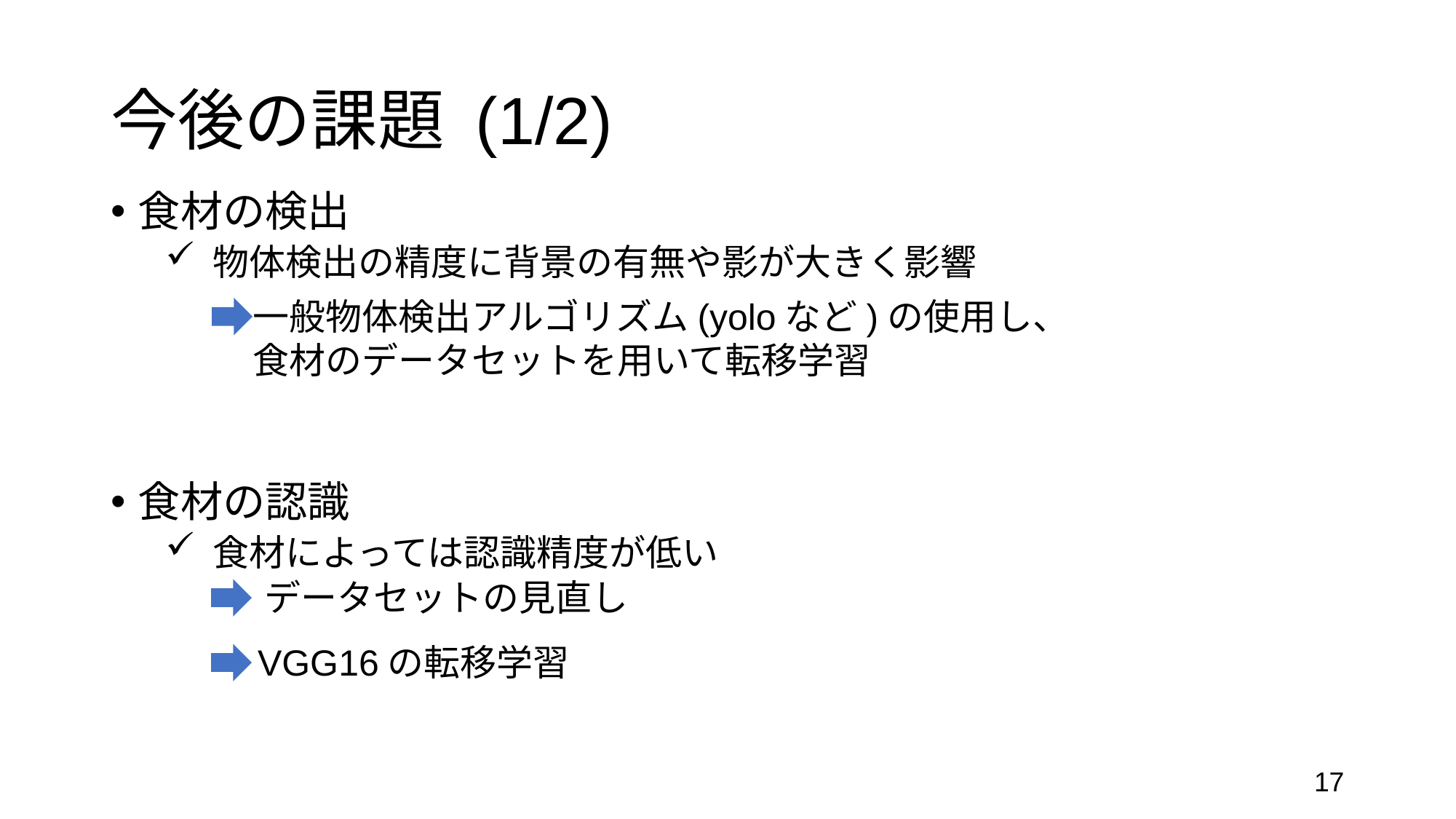

# 今後の課題 (1/2)
食材の検出
 物体検出の精度に背景の有無や影が大きく影響

食材の認識
 食材によっては認識精度が低い

一般物体検出アルゴリズム(yoloなど)の使用し、
食材のデータセットを用いて転移学習

データセットの見直し

VGG16の転移学習

17